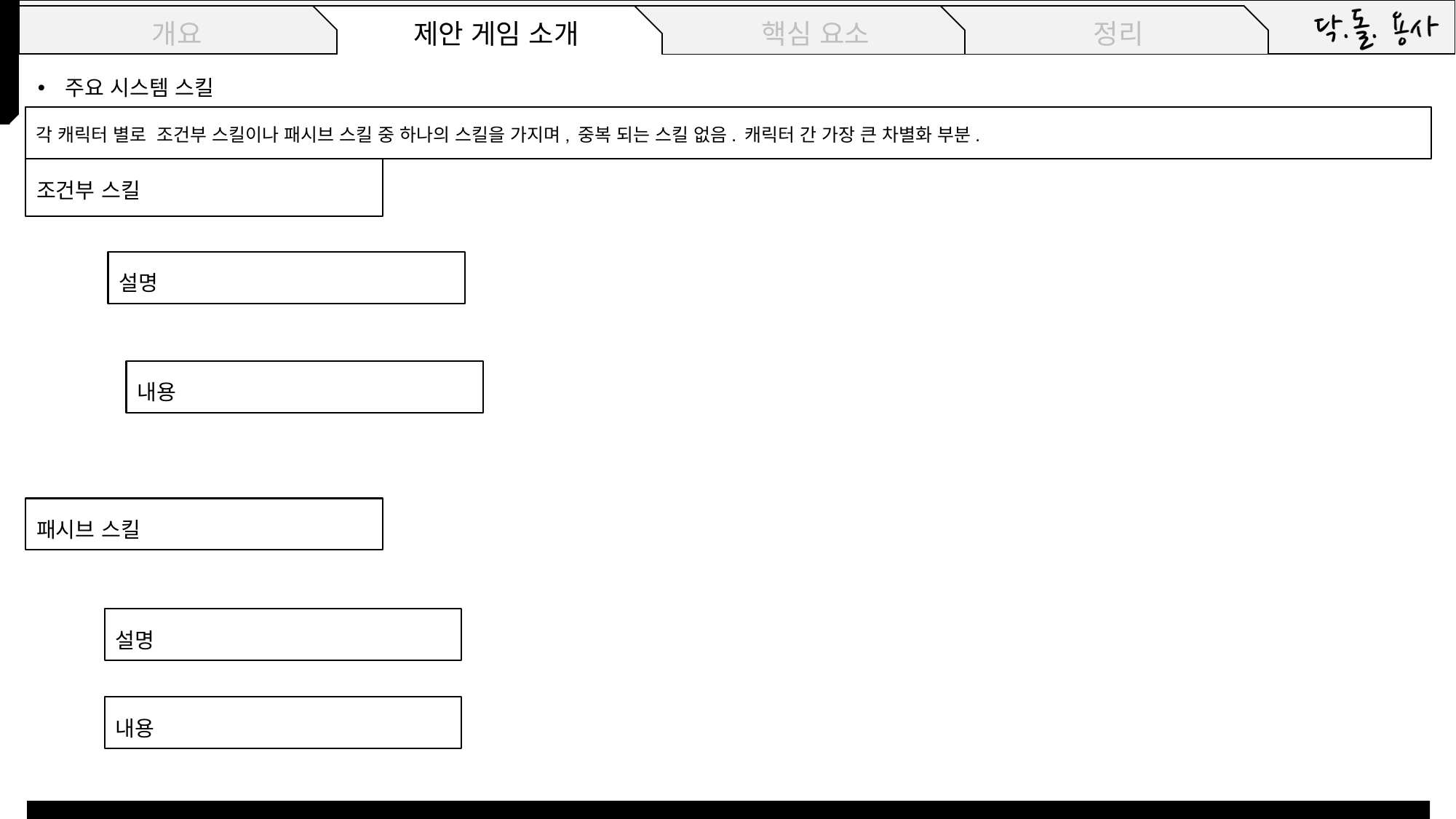

주요 시스템 스킬
각 캐릭터 별로  조건부 스킬이나 패시브 스킬 중 하나의 스킬을 가지며, 중복 되는 스킬 없음. 캐릭터 간 가장 큰 차별화 부분.
조건부 스킬
설명
내용
패시브 스킬
설명
내용